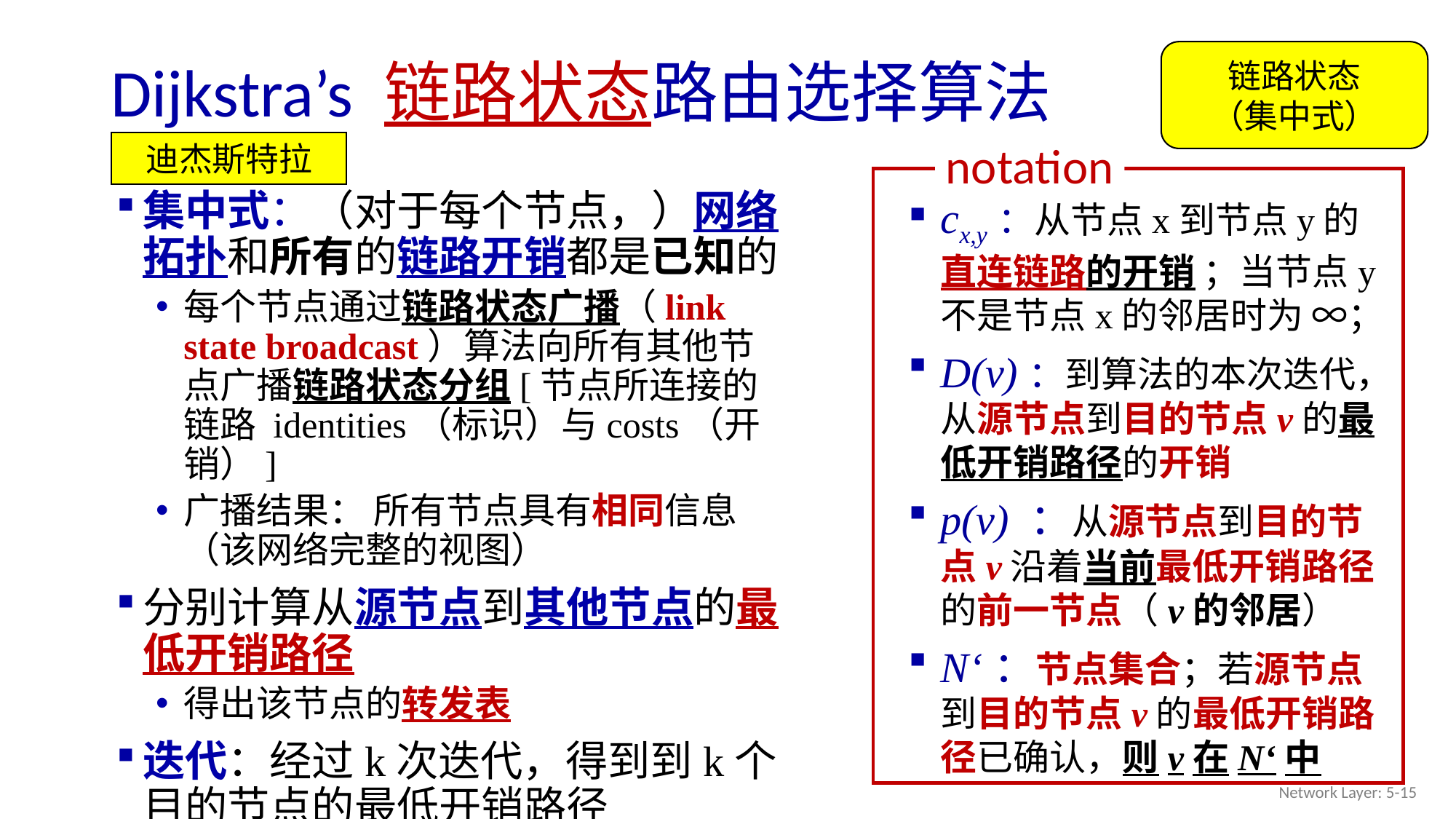

# Dijkstra’s 链路状态路由选择算法
链路状态
（集中式）
notation

cx,y：从节点x到节点y的直连链路的开销 ；当节点y不是节点x的邻居时为 ∞；
D(v)：到算法的本次迭代，从源节点到目的节点v的最低开销路径的开销
p(v) ：从源节点到目的节点v沿着当前最低开销路径的前一节点（v的邻居）
N‘：节点集合；若源节点到目的节点v的最低开销路径已确认，则v在N‘中

迪杰斯特拉
集中式：（对于每个节点，）网络拓扑和所有的链路开销都是已知的
每个节点通过链路状态广播（link state broadcast）算法向所有其他节点广播链路状态分组[节点所连接的链路 identities（标识）与costs（开销）]
广播结果： 所有节点具有相同信息（该网络完整的视图）
分别计算从源节点到其他节点的最低开销路径
得出该节点的转发表
迭代：经过k次迭代，得到到k个目的节点的最低开销路径
Network Layer: 5-15